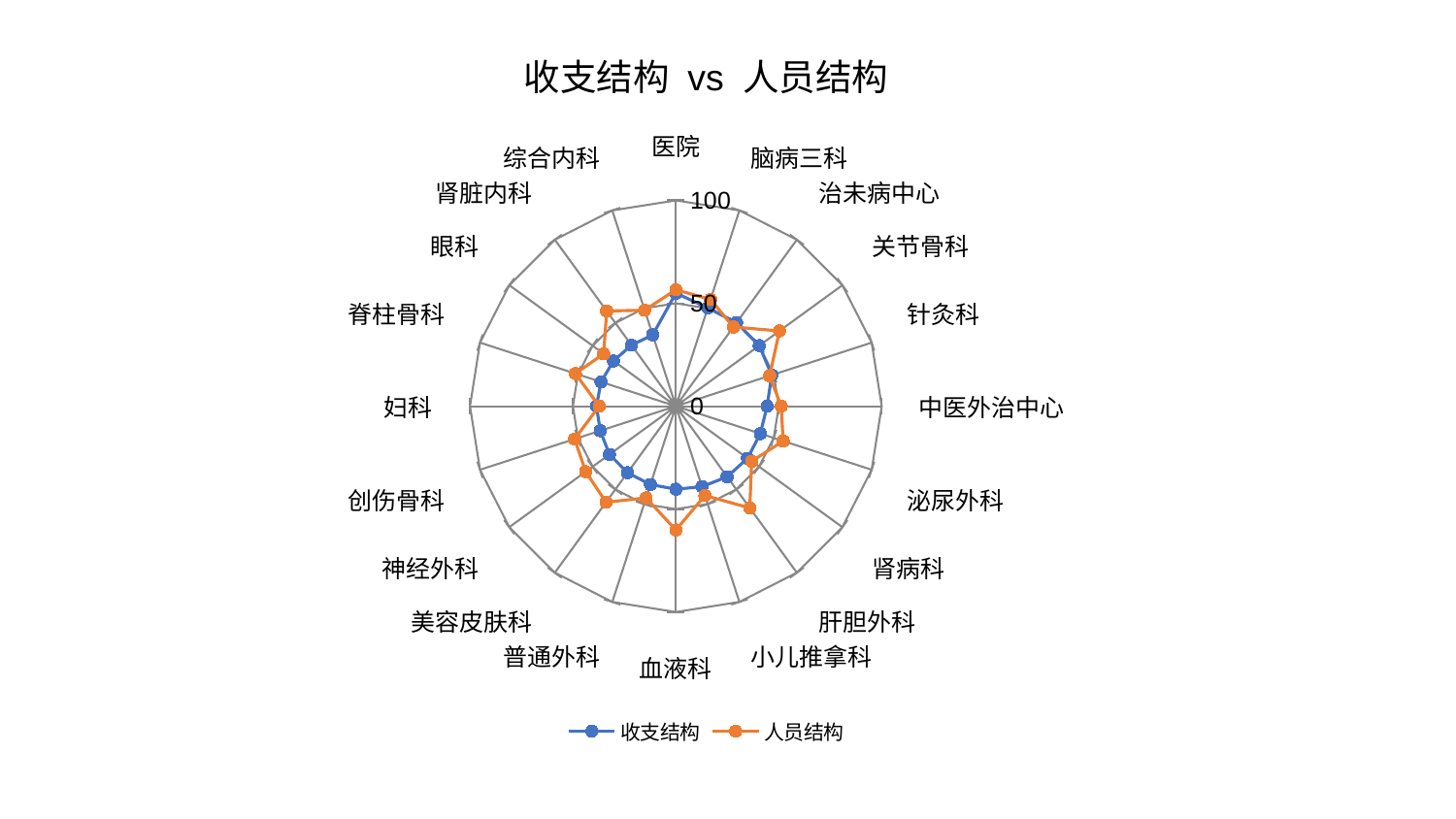

### Chart: 收支结构 vs 人员结构

| Category | 收支结构 | 人员结构 |
|---|---|---|
| 医院 | 54.95691693880128 | 56.57713417571771 |
| 脑病三科 | 50.215351961772676 | 54.53057826421484 |
| 治未病中心 | 50.194685779847056 | 47.57275030750034 |
| 关节骨科 | 50.09272656986431 | 62.23498510103238 |
| 针灸科 | 48.98117708475224 | 47.915787609030424 |
| 中医外治中心 | 44.34000276992137 | 51.18013093799854 |
| 泌尿外科 | 43.17385954096317 | 54.84254482905688 |
| 肾病科 | 43.06097378745656 | 45.55561377577906 |
| 肝胆外科 | 42.41040369024168 | 61.1338796459633 |
| 小儿推拿科 | 41.113942013215905 | 45.652988313318126 |
| 血液科 | 40.36716182180111 | 60.144408439142744 |
| 普通外科 | 40.0156189112402 | 46.85699843067164 |
| 美容皮肤科 | 39.94106802908416 | 57.71448945231059 |
| 神经外科 | 39.881705884906665 | 54.12426513012087 |
| 创伤骨科 | 38.63435202880307 | 51.71328086425203 |
| 妇科 | 38.54295230049725 | 37.23821569199278 |
| 脊柱骨科 | 38.20355018248385 | 51.30942590636146 |
| 眼科 | 37.45709786176734 | 43.33609970978323 |
| 肾脏内科 | 36.658090339310135 | 57.161796293594186 |
| 综合内科 | 36.42999441454717 | 49.05959676702123 |
69